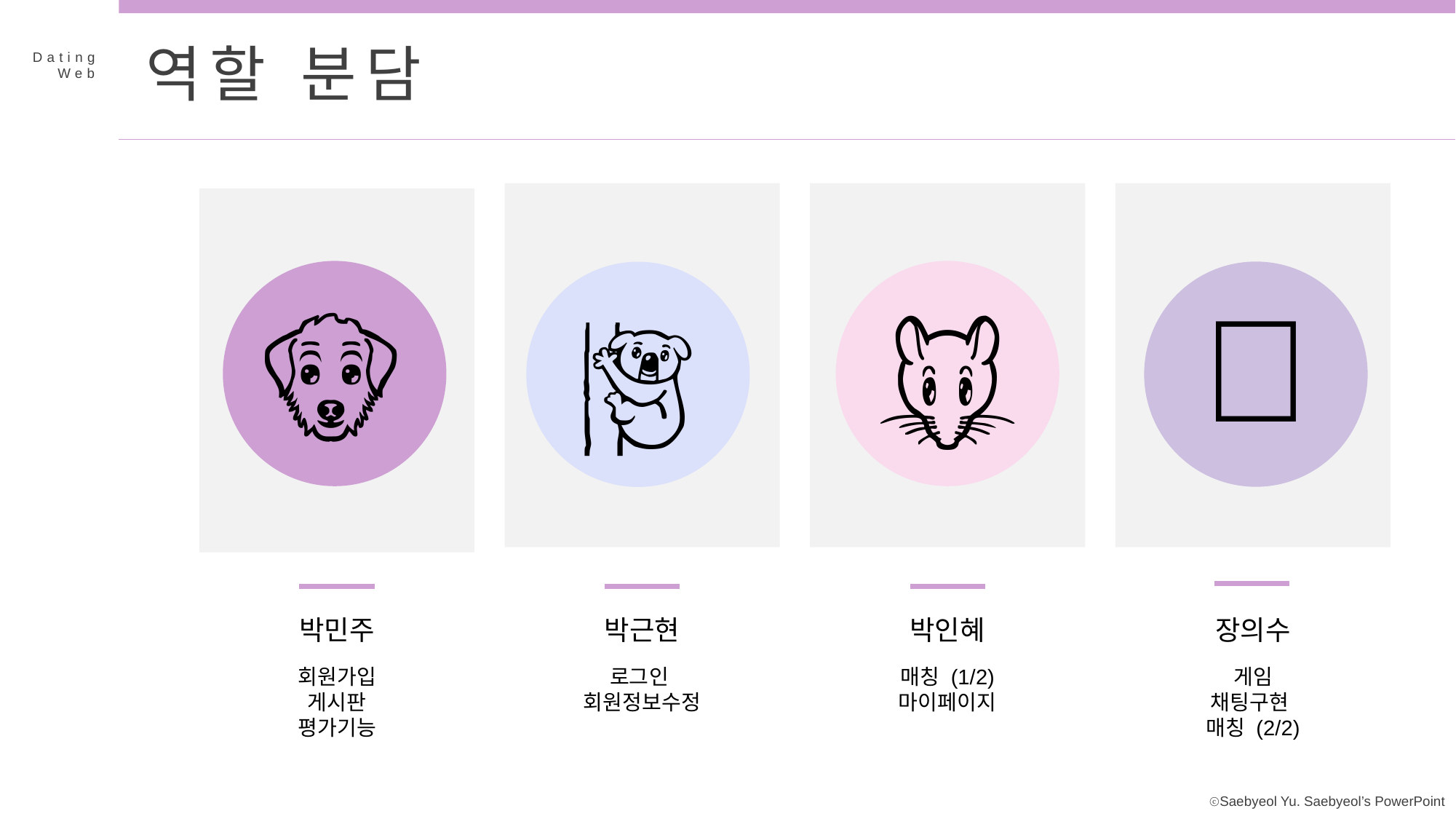

역할 분담
Dating
   Web

🐶
🦥
🐭
🐨
박민주
박근현
박인혜
장의수
회원가입
게시판
평가기능
로그인
회원정보수정
매칭 (1/2)
마이페이지
게임
채팅구현
매칭 (2/2)